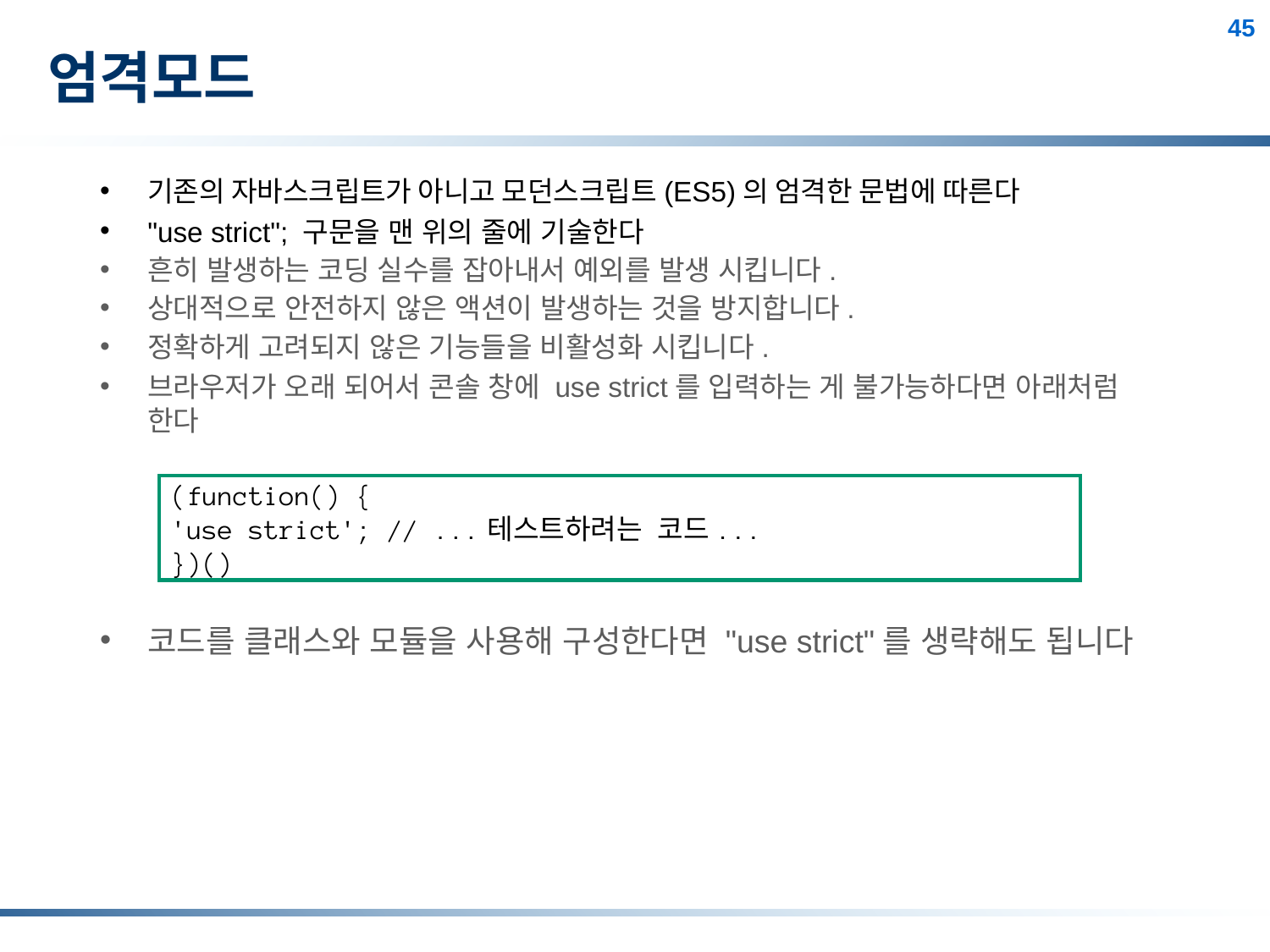

# 엄격모드
기존의 자바스크립트가 아니고 모던스크립트(ES5)의 엄격한 문법에 따른다
"use strict"; 구문을 맨 위의 줄에 기술한다
흔히 발생하는 코딩 실수를 잡아내서 예외를 발생 시킵니다.
상대적으로 안전하지 않은 액션이 발생하는 것을 방지합니다.
정확하게 고려되지 않은 기능들을 비활성화 시킵니다.
브라우저가 오래 되어서 콘솔 창에 use strict를 입력하는 게 불가능하다면 아래처럼 한다

코드를 클래스와 모듈을 사용해 구성한다면 "use strict"를 생략해도 됩니다

(function() {
'use strict'; // ...테스트하려는 코드...
})()
45